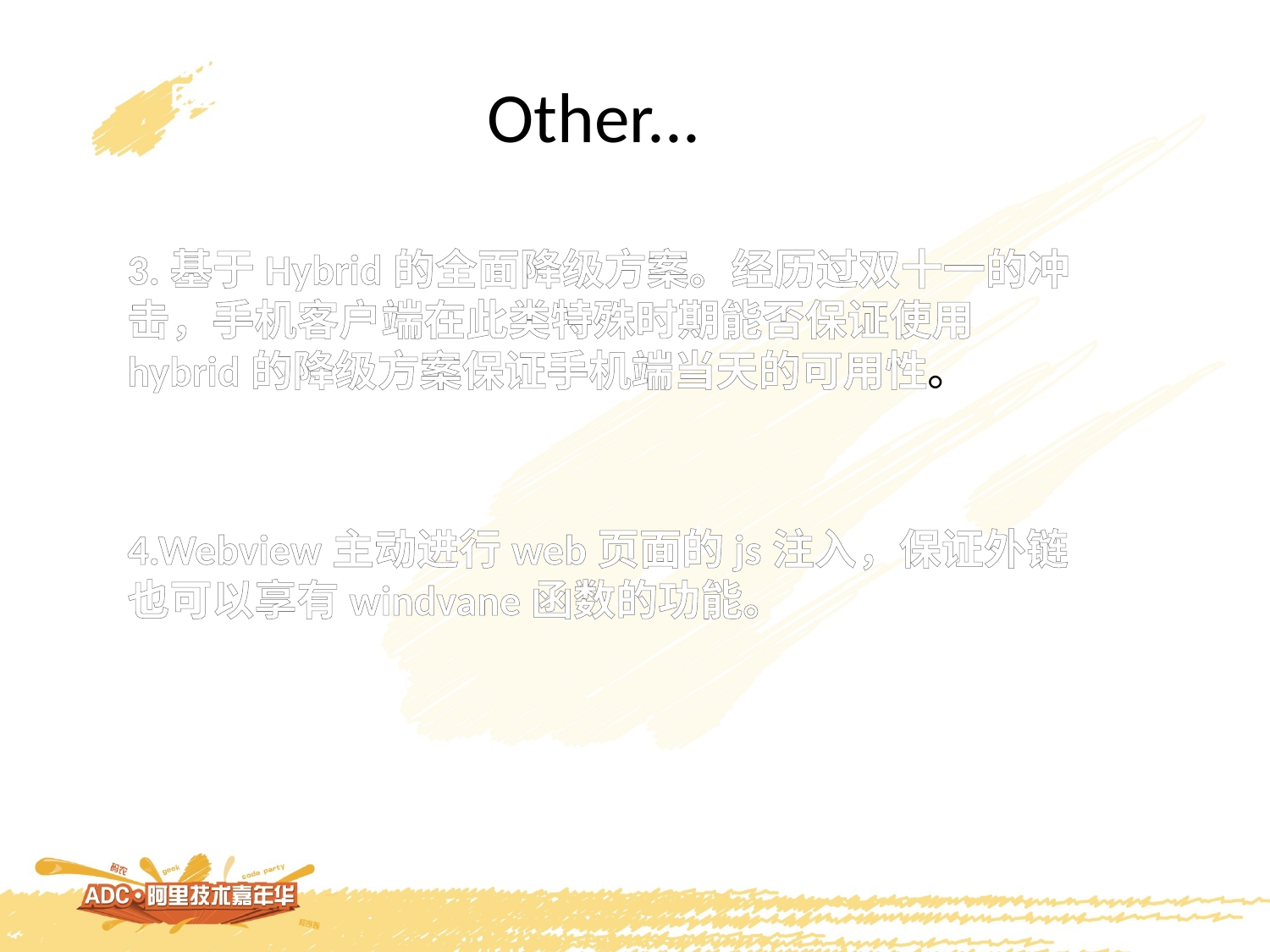

Other...
3.基于Hybrid的全面降级方案。经历过双十一的冲击，手机客户端在此类特殊时期能否保证使用hybrid的降级方案保证手机端当天的可用性。
4.Webview主动进行web页面的js注入，保证外链也可以享有windvane函数的功能。